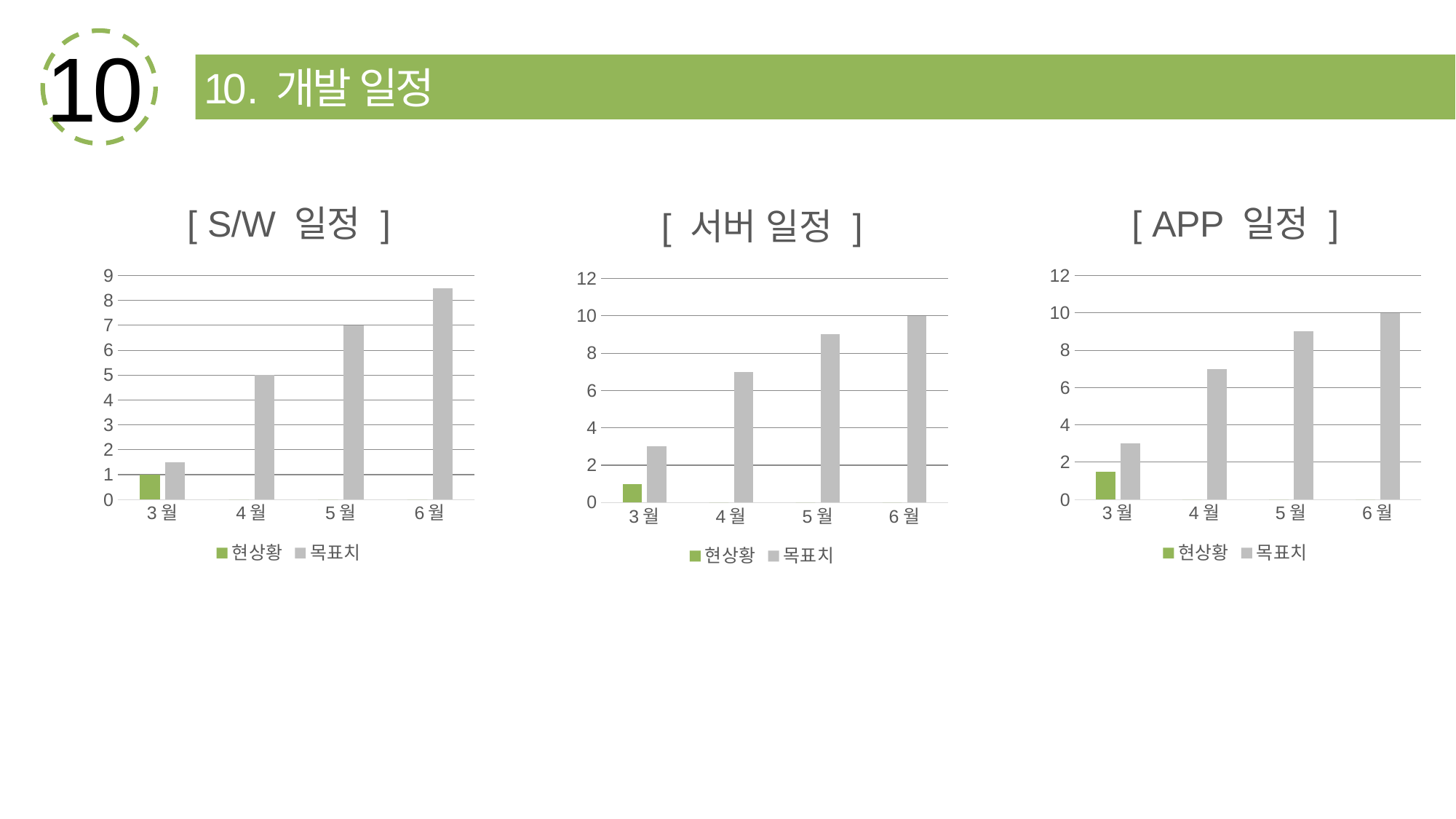

10

10. 개발 일정

### Chart: [ APP 일정 ]

| Category | 현상황 | 목표치 |
|---|---|---|
| 3월 | 1.5 | 3.0 |
| 4월 | 0.0 | 7.0 |
| 5월 | 0.0 | 9.0 |
| 6월 | 0.0 | 10.0 |

### Chart: [ S/W 일정 ]

| Category | 현상황 | 목표치 |
|---|---|---|
| 3월 | 1.0 | 1.5 |
| 4월 | 0.0 | 5.0 |
| 5월 | 0.0 | 7.0 |
| 6월 | 0.0 | 8.5 |

### Chart: [ 서버 일정 ]

| Category | 현상황 | 목표치 |
|---|---|---|
| 3월 | 1.0 | 3.0 |
| 4월 | 0.0 | 7.0 |
| 5월 | 0.0 | 9.0 |
| 6월 | 0.0 | 10.0 |